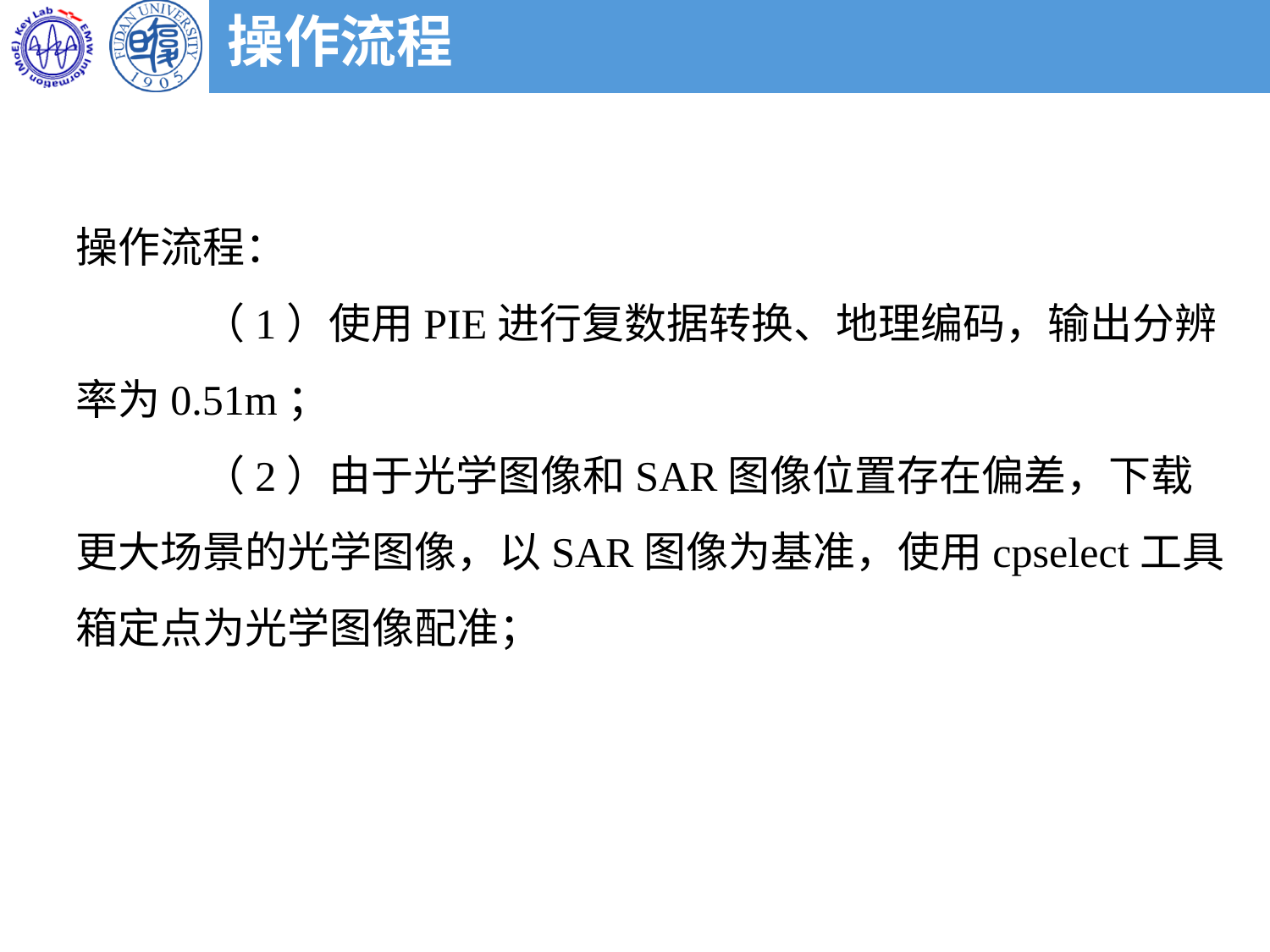

操作流程
操作流程：
	（1）使用PIE进行复数据转换、地理编码，输出分辨率为0.51m；
	（2）由于光学图像和SAR图像位置存在偏差，下载更大场景的光学图像，以SAR图像为基准，使用cpselect工具箱定点为光学图像配准；